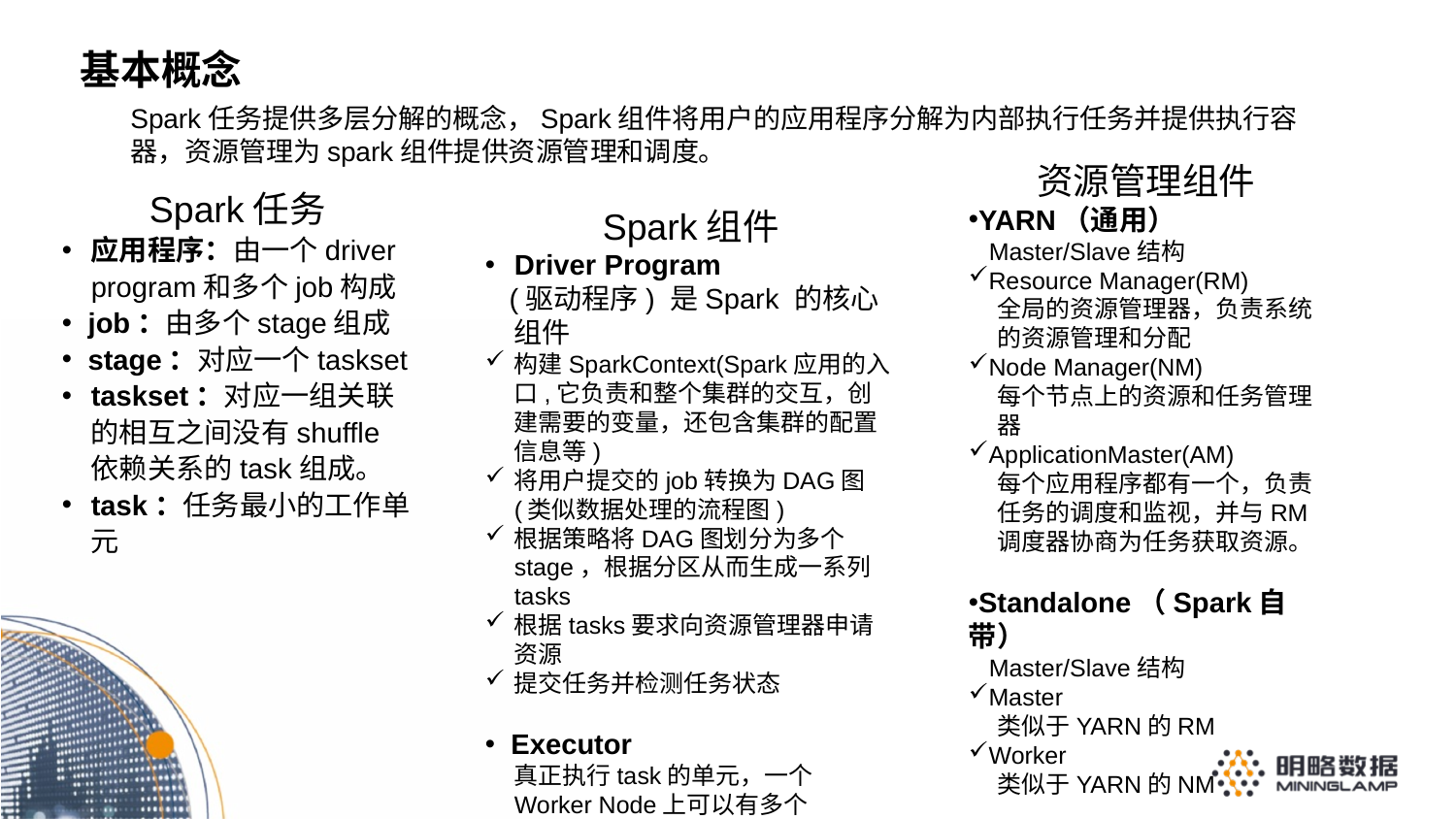

基本概念
Spark任务提供多层分解的概念，Spark组件将用户的应用程序分解为内部执行任务并提供执行容器，资源管理为spark组件提供资源管理和调度。
资源管理组件
YARN（通用）
   Master/Slave结构
Resource Manager(RM)
全局的资源管理器，负责系统的资源管理和分配
Node Manager(NM)
每个节点上的资源和任务管理器
ApplicationMaster(AM)
每个应用程序都有一个，负责任务的调度和监视，并与RM调度器协商为任务获取资源。

Standalone（Spark自带）
   Master/Slave结构
Master
类似于YARN的RM
Worker
类似于YARN的NM

Spark任务
应用程序：由一个driver program和多个job构成
  job：由多个stage组成
  stage：对应一个taskset
taskset：对应一组关联的相互之间没有shuffle依赖关系的task组成。
task：任务最小的工作单元

Spark组件
Driver Program
   (驱动程序) 是Spark 的核心组件
构建SparkContext(Spark应用的入口,它负责和整个集群的交互，创建需要的变量，还包含集群的配置信息等)
将用户提交的job转换为DAG图(类似数据处理的流程图)
根据策略将DAG图划分为多个stage，根据分区从而生成一系列tasks
根据tasks要求向资源管理器申请资源
提交任务并检测任务状态

  Executor
真正执行task的单元，一个Worker Node上可以有多个Executor
整体架构